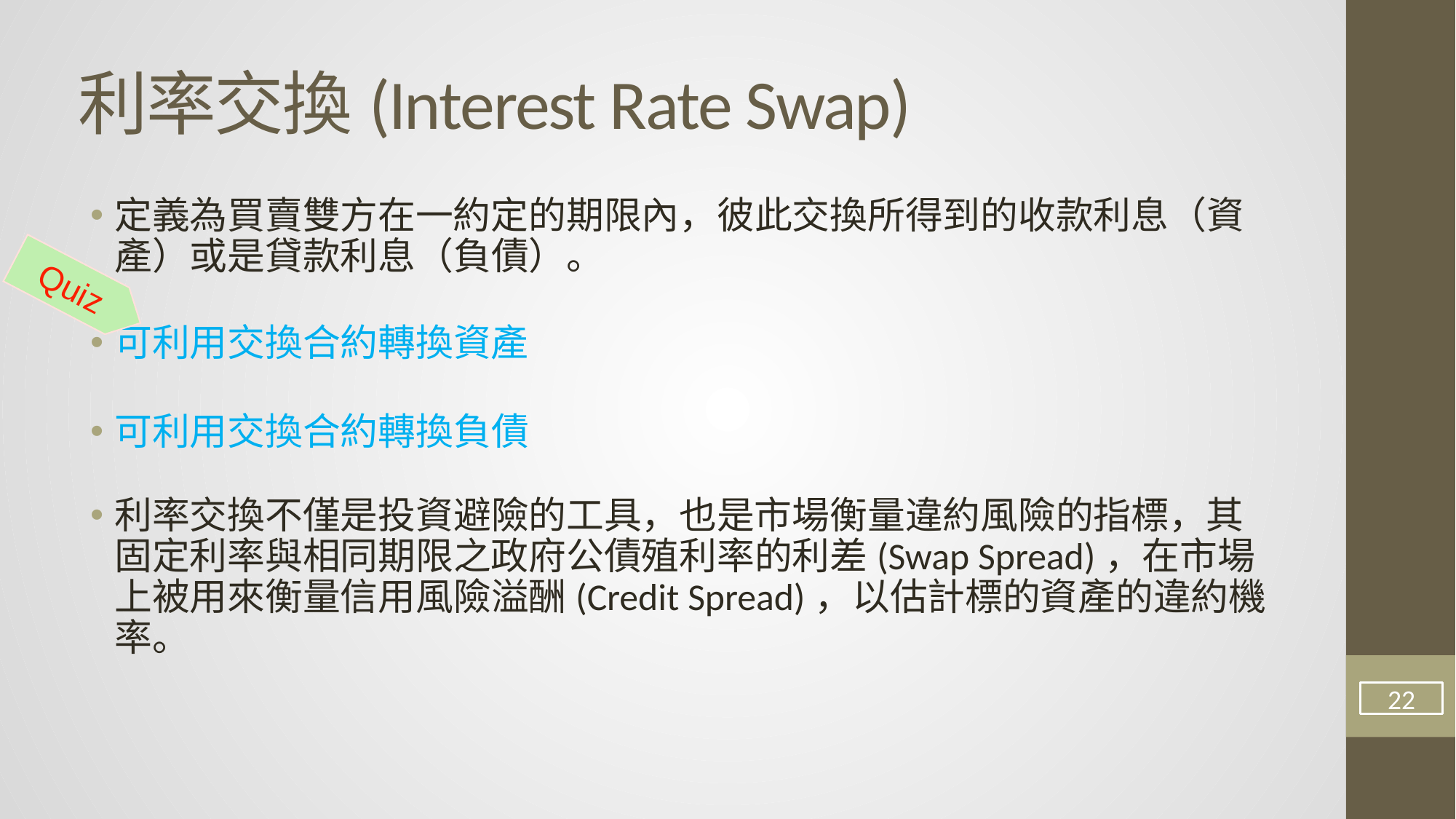

# 利率交換(Interest Rate Swap)
定義為買賣雙方在一約定的期限內，彼此交換所得到的收款利息（資產）或是貸款利息（負債）。

可利用交換合約轉換資產

可利用交換合約轉換負債

利率交換不僅是投資避險的工具，也是市場衡量違約風險的指標，其固定利率與相同期限之政府公債殖利率的利差(Swap Spread)，在市場上被用來衡量信用風險溢酬(Credit Spread)，以估計標的資產的違約機率。
Quiz

22